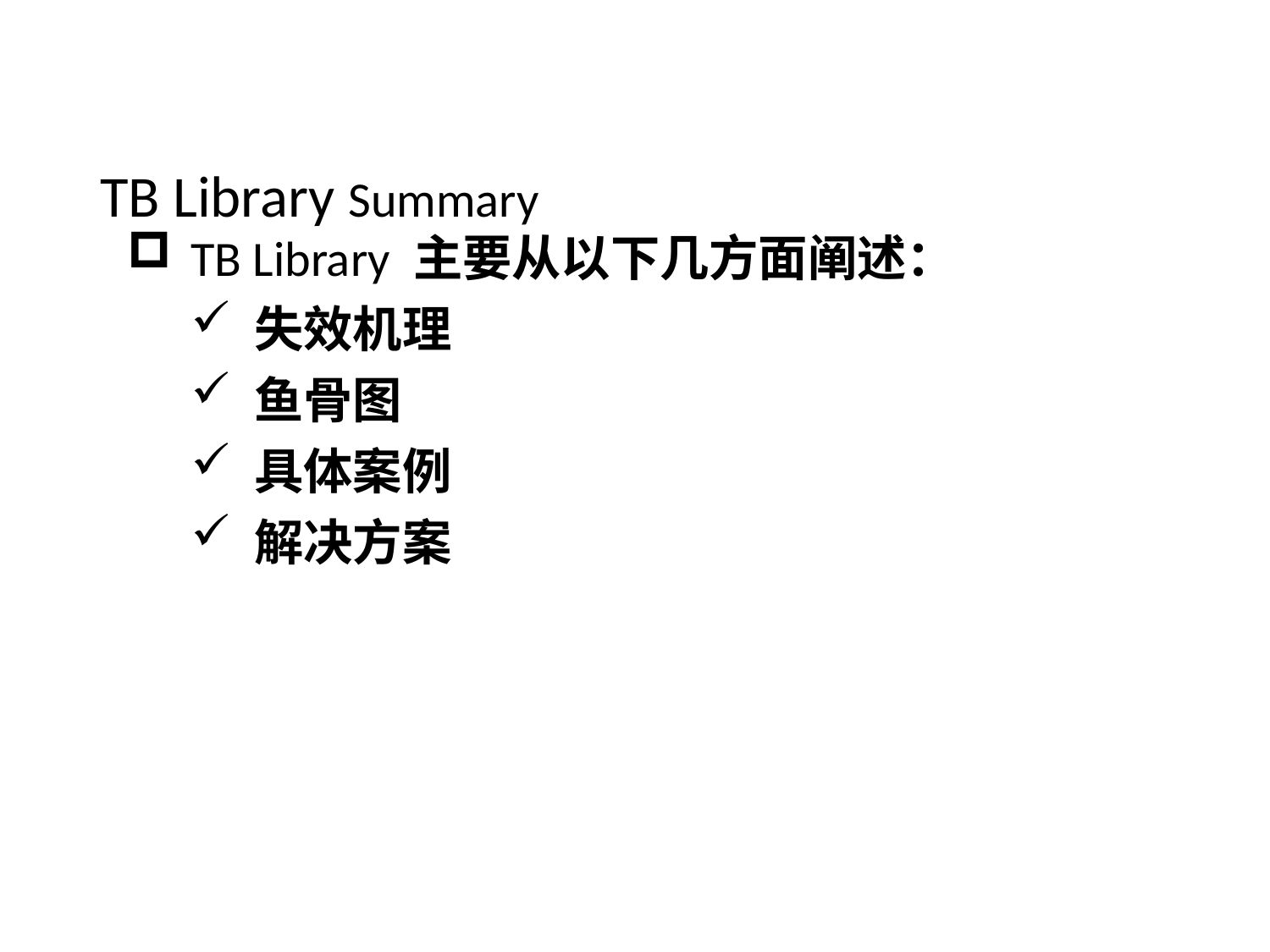

# TB Library Summary
TB Library 主要从以下几方面阐述：
失效机理
鱼骨图
具体案例
解决方案